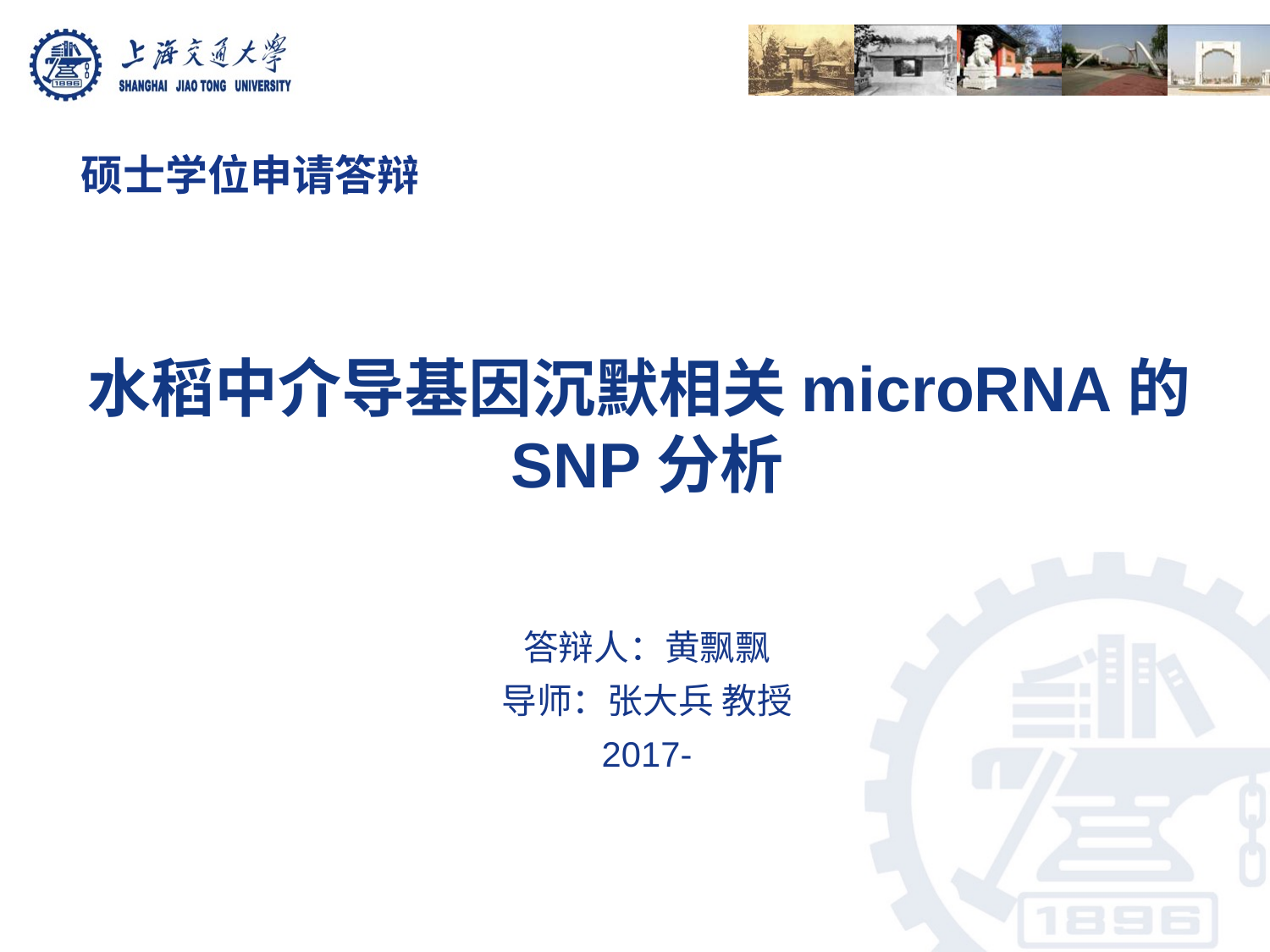

硕士学位申请答辩
水稻中介导基因沉默相关microRNA的SNP分析
答辩人：黄飘飘
导师：张大兵 教授
2017-